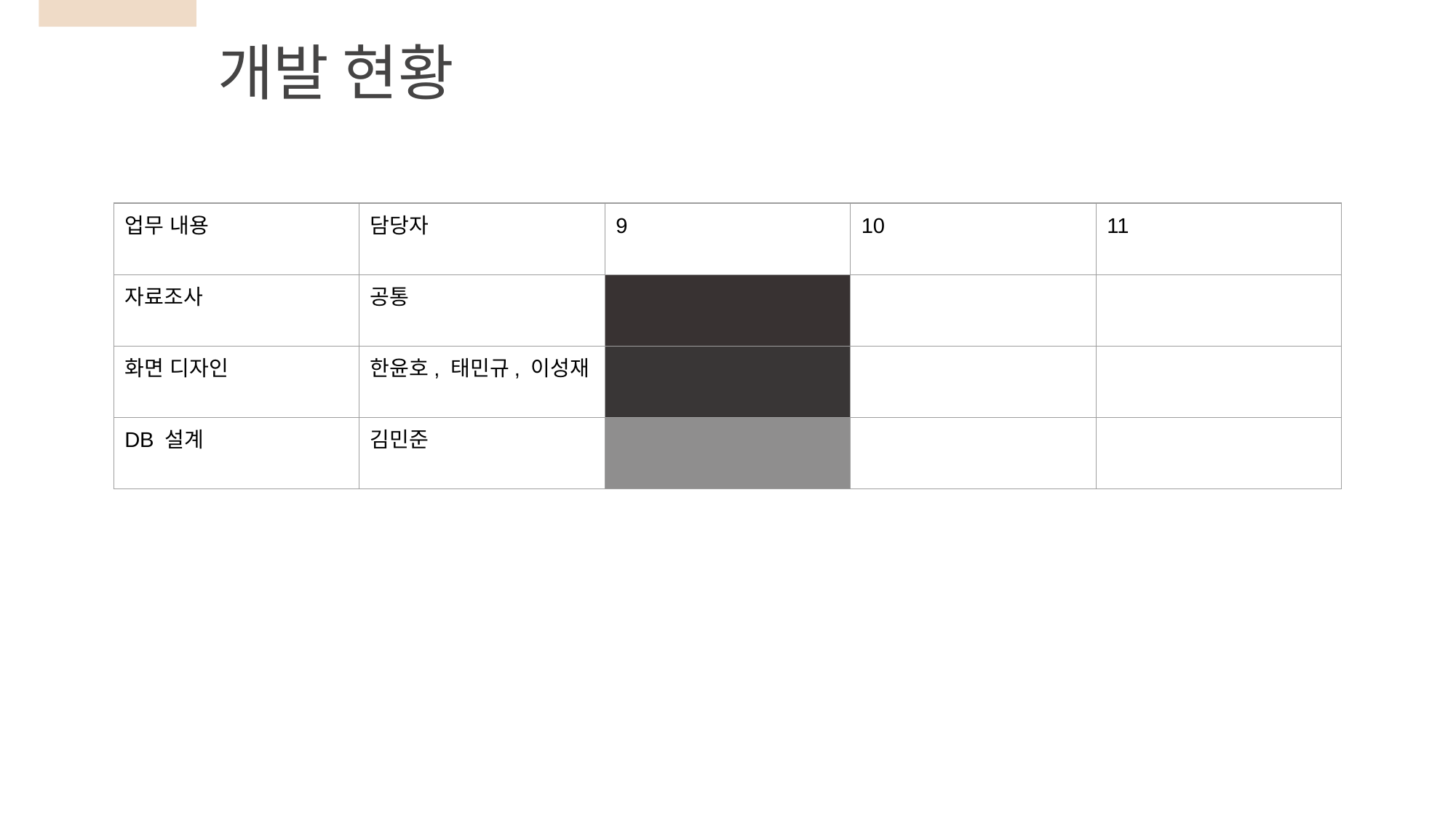

개발 현황
| 업무 내용 | 담당자 | 9 | 10 | 11 |
| --- | --- | --- | --- | --- |
| 자료조사 | 공통 |  |  |  |
| 화면 디자인 | 한윤호, 태민규, 이성재 |  |  |  |
| DB 설계 | 김민준 |  |  |  |